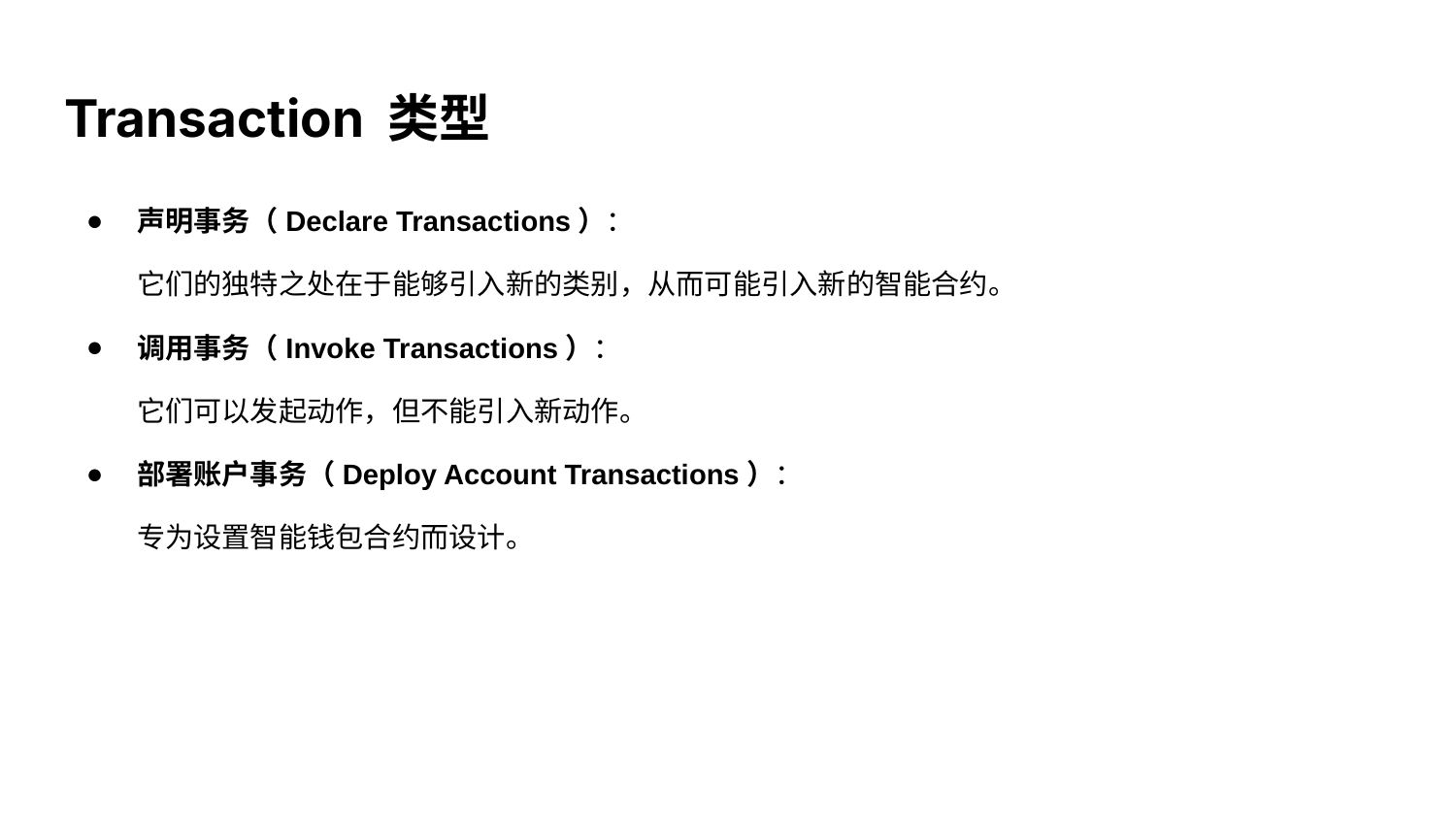

# Transaction 类型

声明事务（Declare Transactions）：
它们的独特之处在于能够引入新的类别，从而可能引入新的智能合约。
调用事务（Invoke Transactions）：
它们可以发起动作，但不能引入新动作。
部署账户事务（Deploy Account Transactions）：
专为设置智能钱包合约而设计。